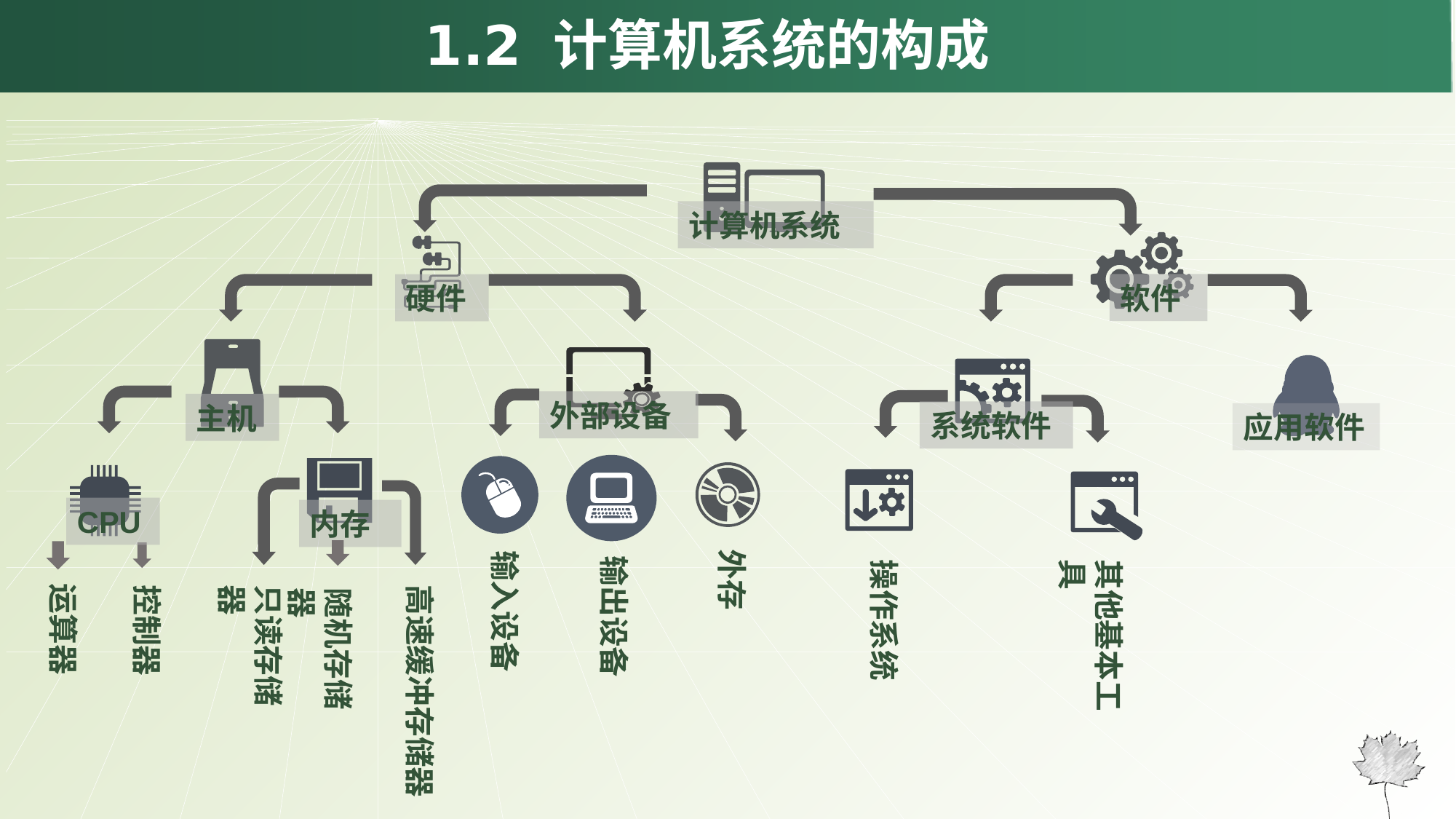

1.2 计算机系统的构成

计算机系统

软件
硬件

外部设备

主机
系统软件
应用软件

CPU
内存

外存
输入设备

输出设备
操作系统
其他基本工具
运算器
控制器
只读存储器
随机存储器
高速缓冲存储器